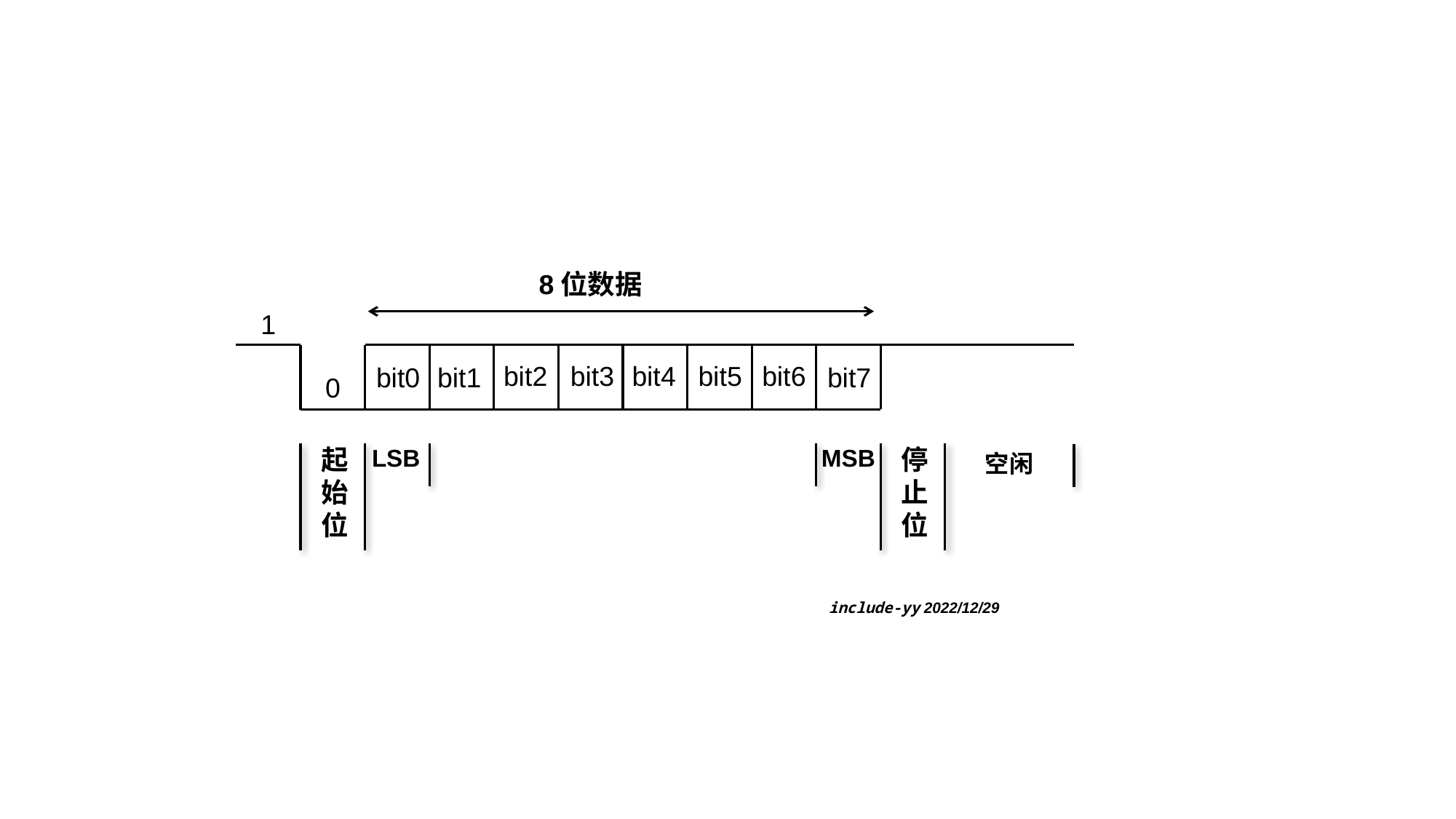

8位数据
1
bit6
bit2
bit3
bit4
bit5
bit0
bit1
bit7
0
起始位
LSB
MSB
停止位
空闲
include-yy 2022/12/29